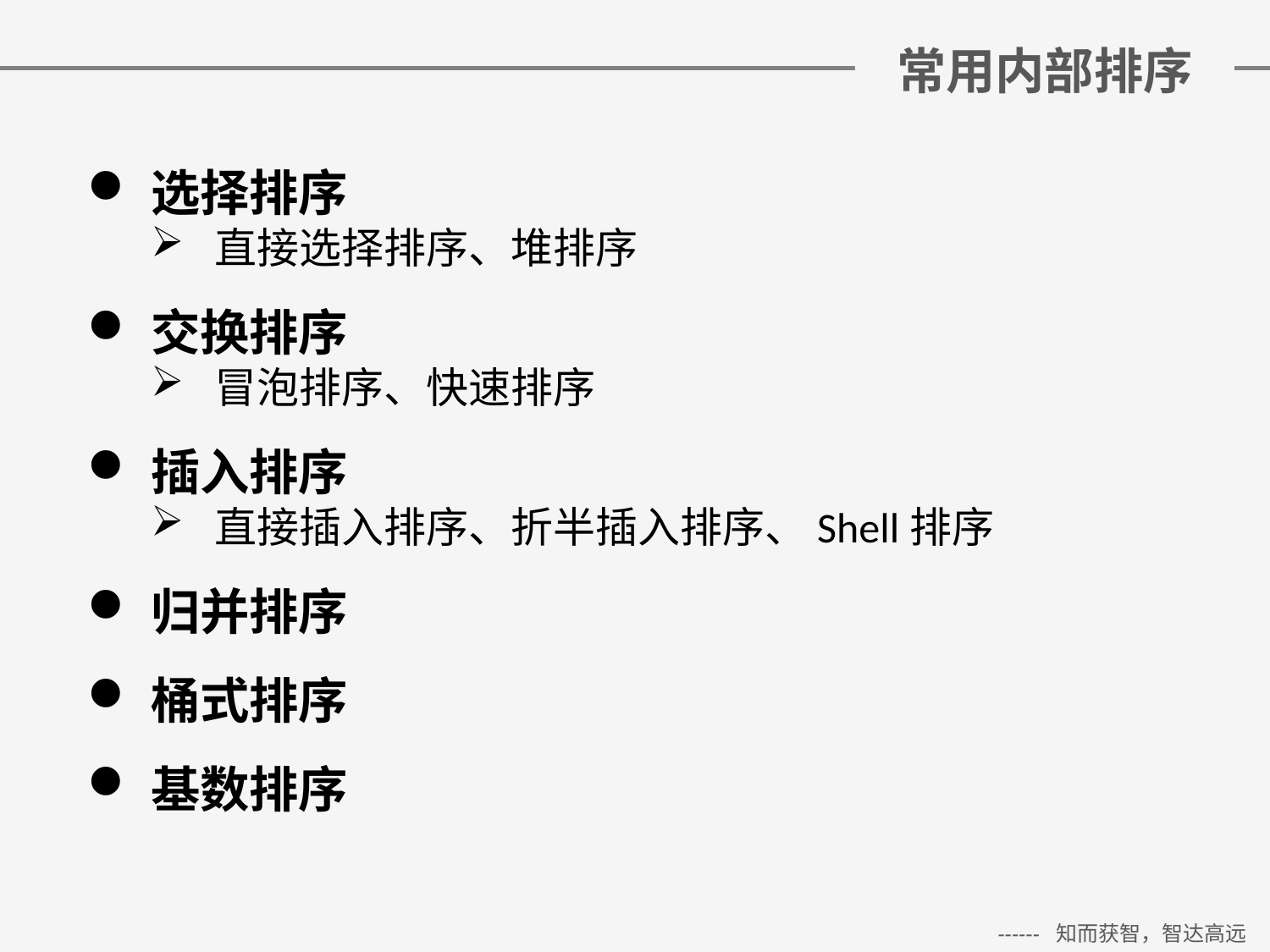

# 常用内部排序
选择排序
直接选择排序、堆排序
交换排序
冒泡排序、快速排序
插入排序
直接插入排序、折半插入排序、Shell排序
归并排序
桶式排序
基数排序